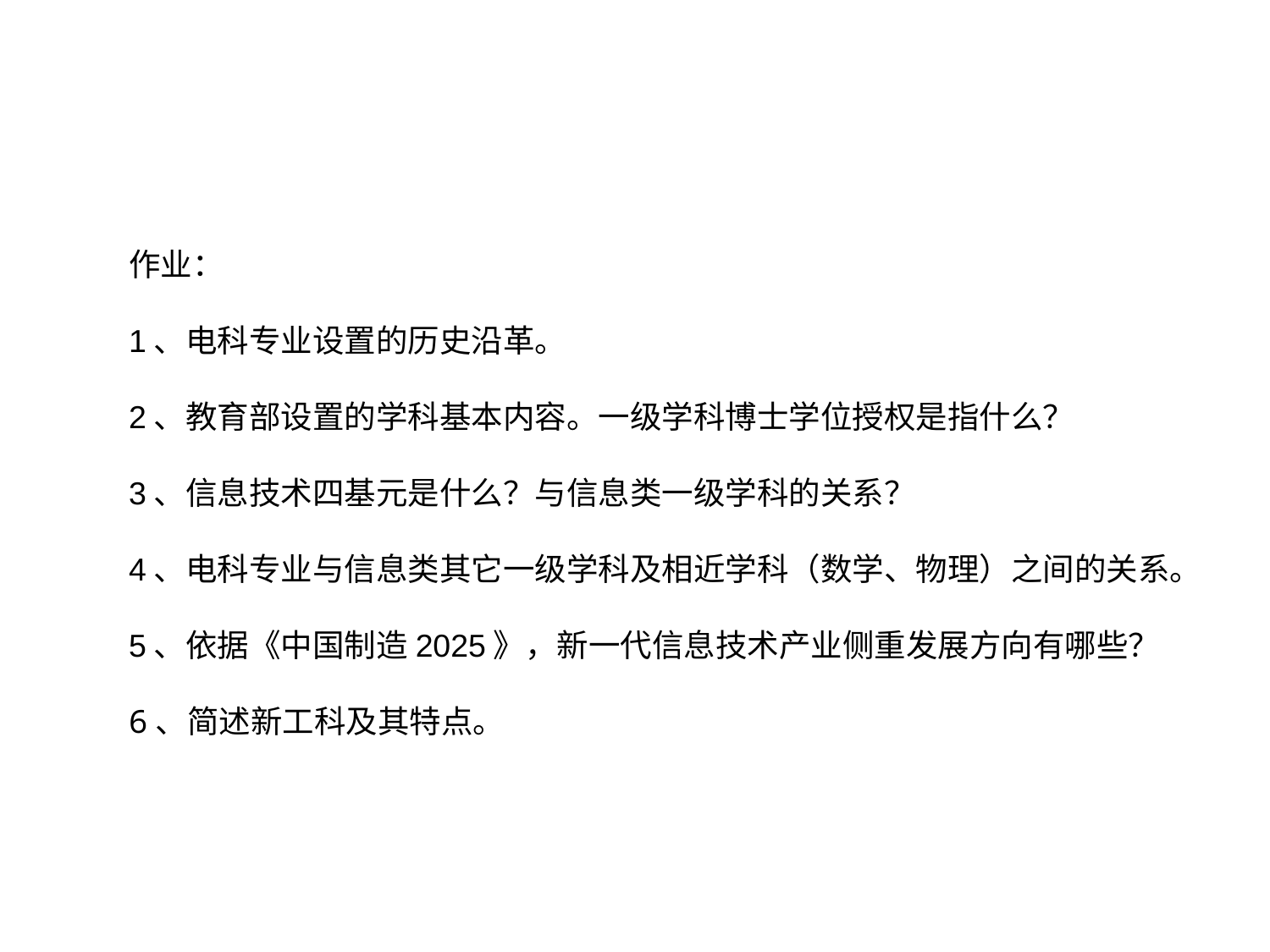

作业：

1、电科专业设置的历史沿革。

2、教育部设置的学科基本内容。一级学科博士学位授权是指什么？

3、信息技术四基元是什么？与信息类一级学科的关系？

4、电科专业与信息类其它一级学科及相近学科（数学、物理）之间的关系。

5、依据《中国制造2025》，新一代信息技术产业侧重发展方向有哪些？

6、简述新工科及其特点。